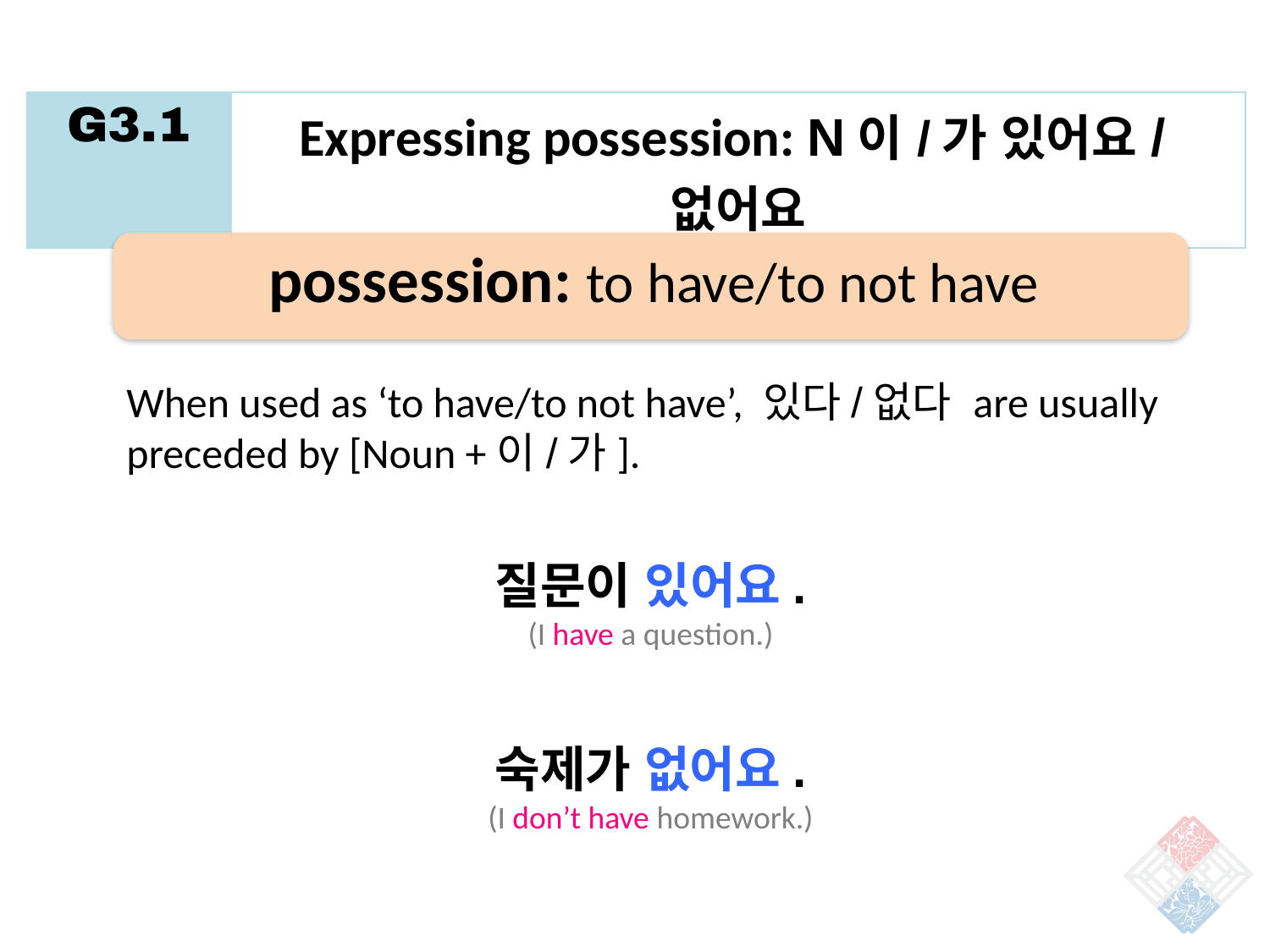

| G3.1 | Expressing possession: N이/가 있어요/없어요 |
| --- | --- |

possession: to have/to not have
When used as ‘to have/to not have’, 있다/없다 are usually preceded by [Noun +이/가].
질문이 있어요.
(I have a question.)
숙제가 없어요.
(I don’t have homework.)